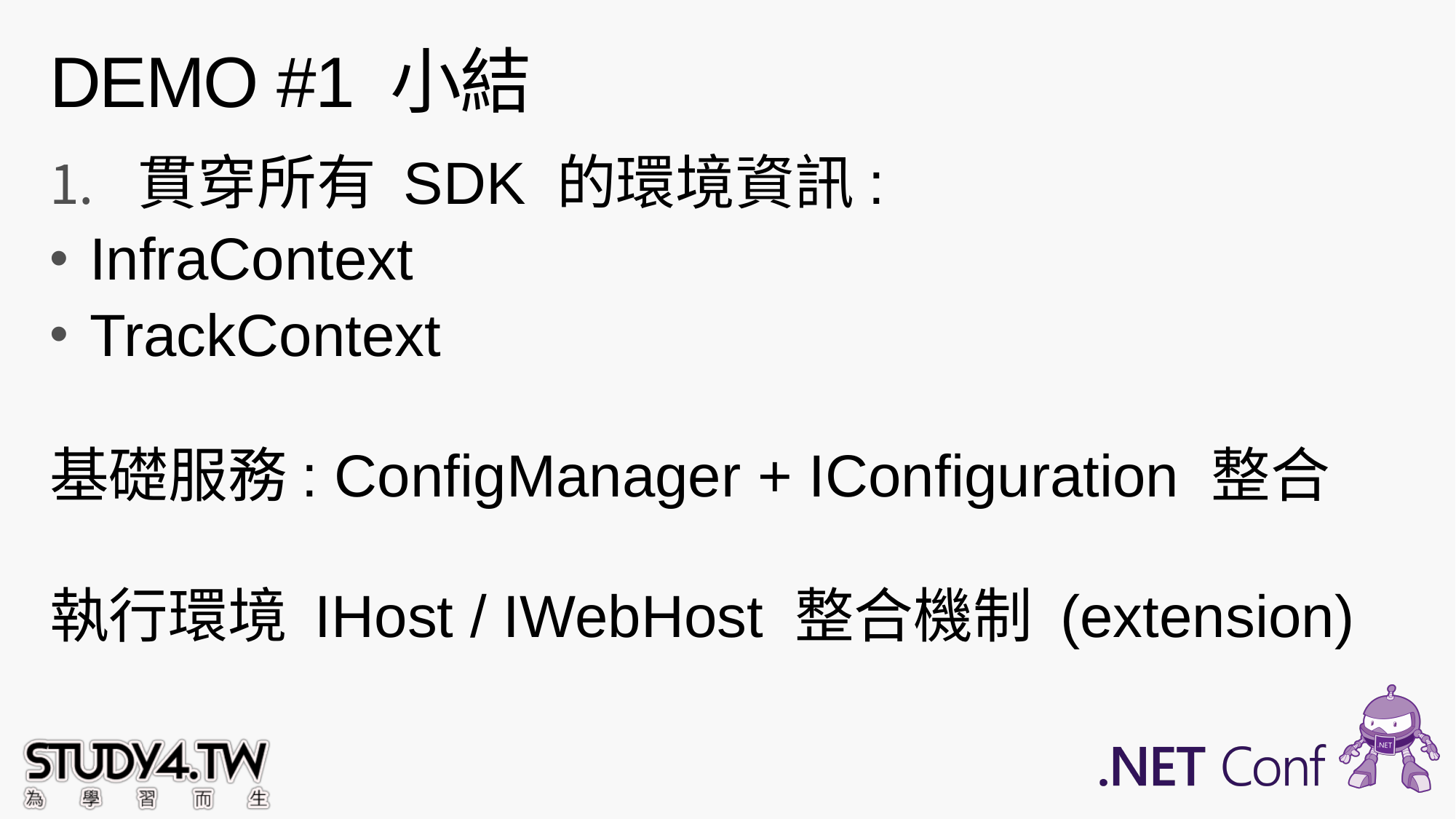

# DEMO #1 小結
貫穿所有 SDK 的環境資訊:
InfraContext
TrackContext
基礎服務: ConfigManager + IConfiguration 整合
執行環境 IHost / IWebHost 整合機制 (extension)